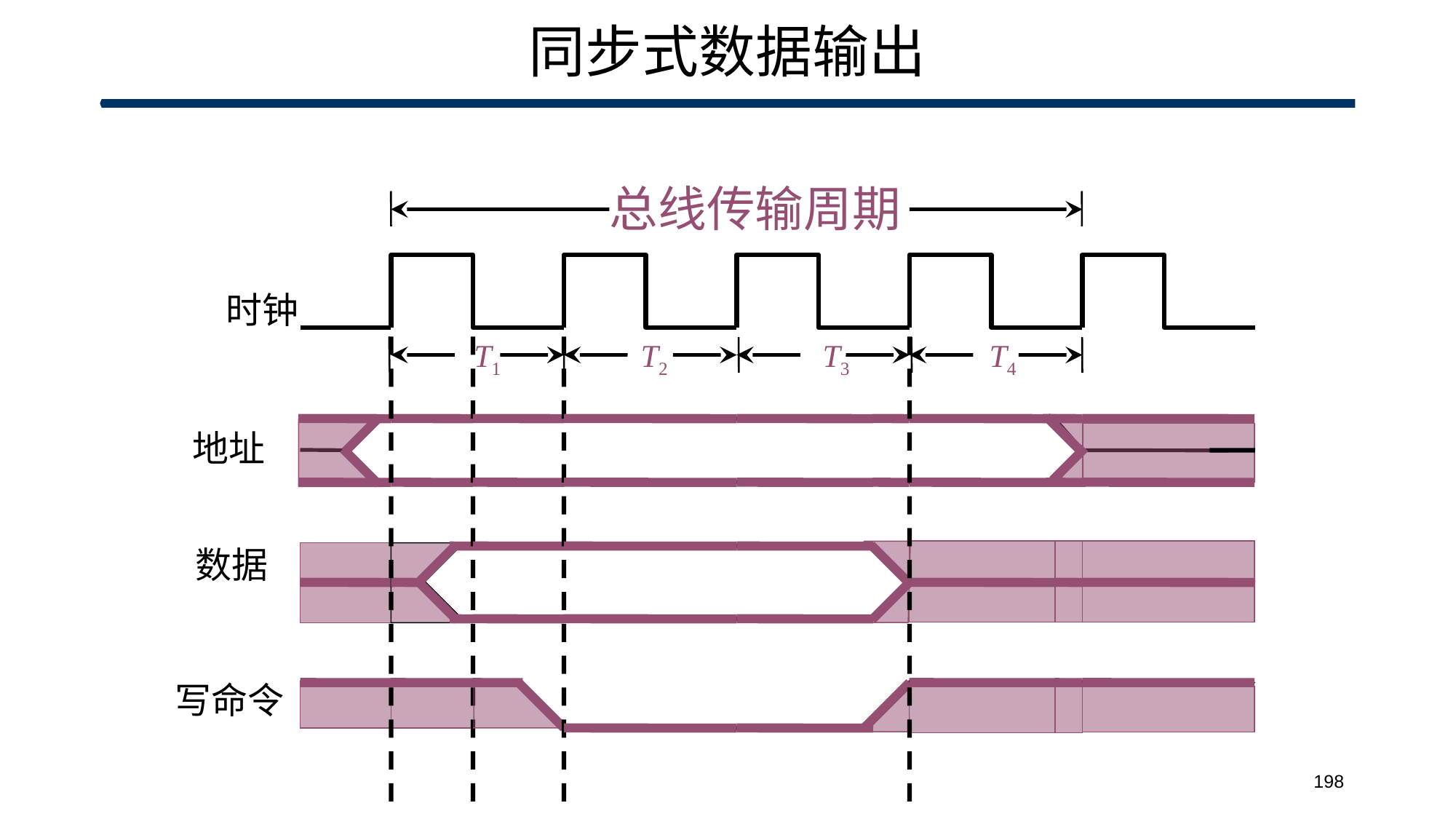

# 同步式数据输出

总线传输周期

 时钟
T1
T2
T3
T4

 地址

 数据

  写命令

198